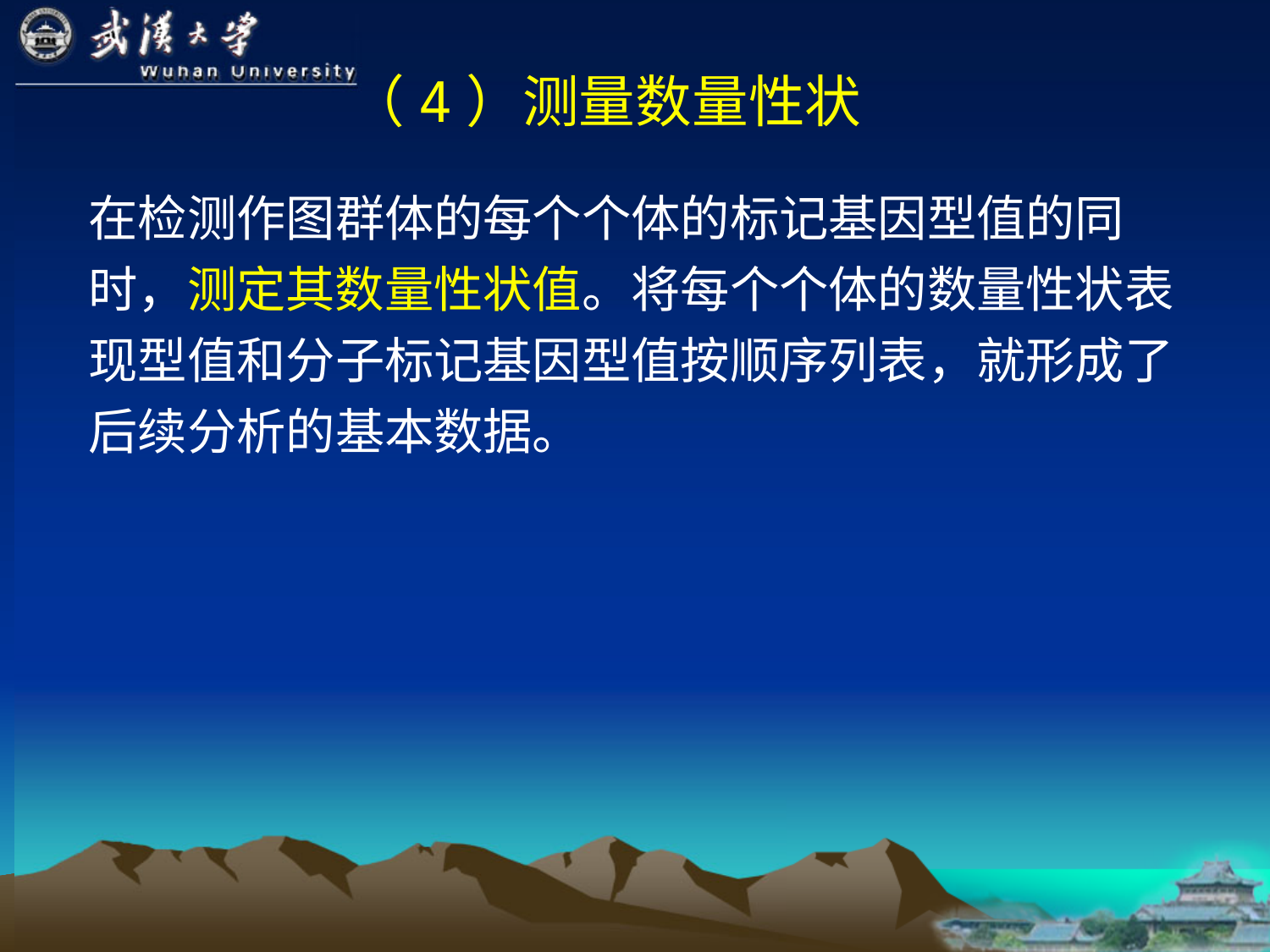

# （4）测量数量性状
在检测作图群体的每个个体的标记基因型值的同时，测定其数量性状值。将每个个体的数量性状表现型值和分子标记基因型值按顺序列表，就形成了后续分析的基本数据。